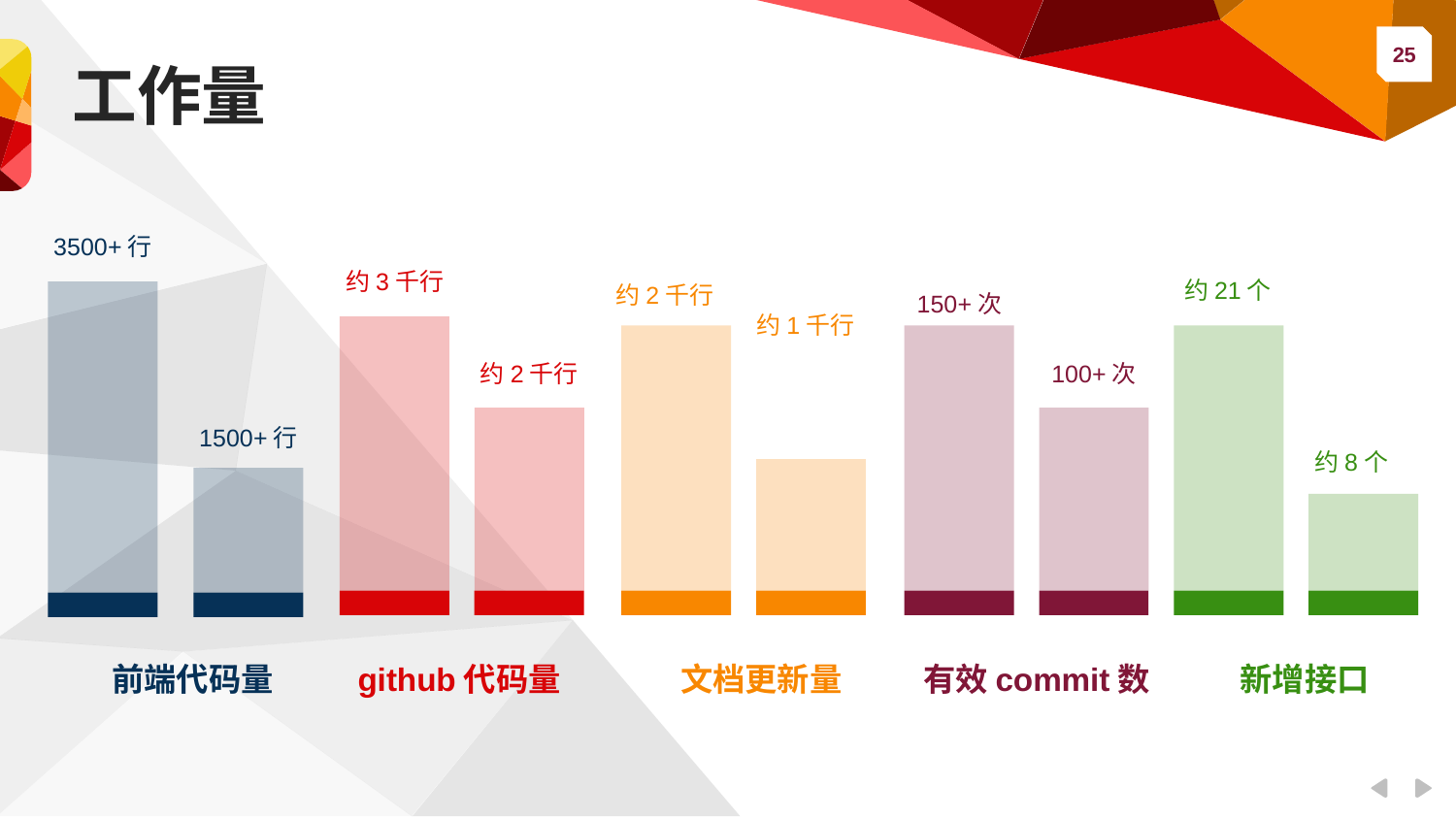

工作量
3500+行
约3千行
约21个
约2千行

150+次
约1千行

约2千行
100+次

1500+行
约8个

新增接口
前端代码量
github代码量
文档更新量
有效commit数